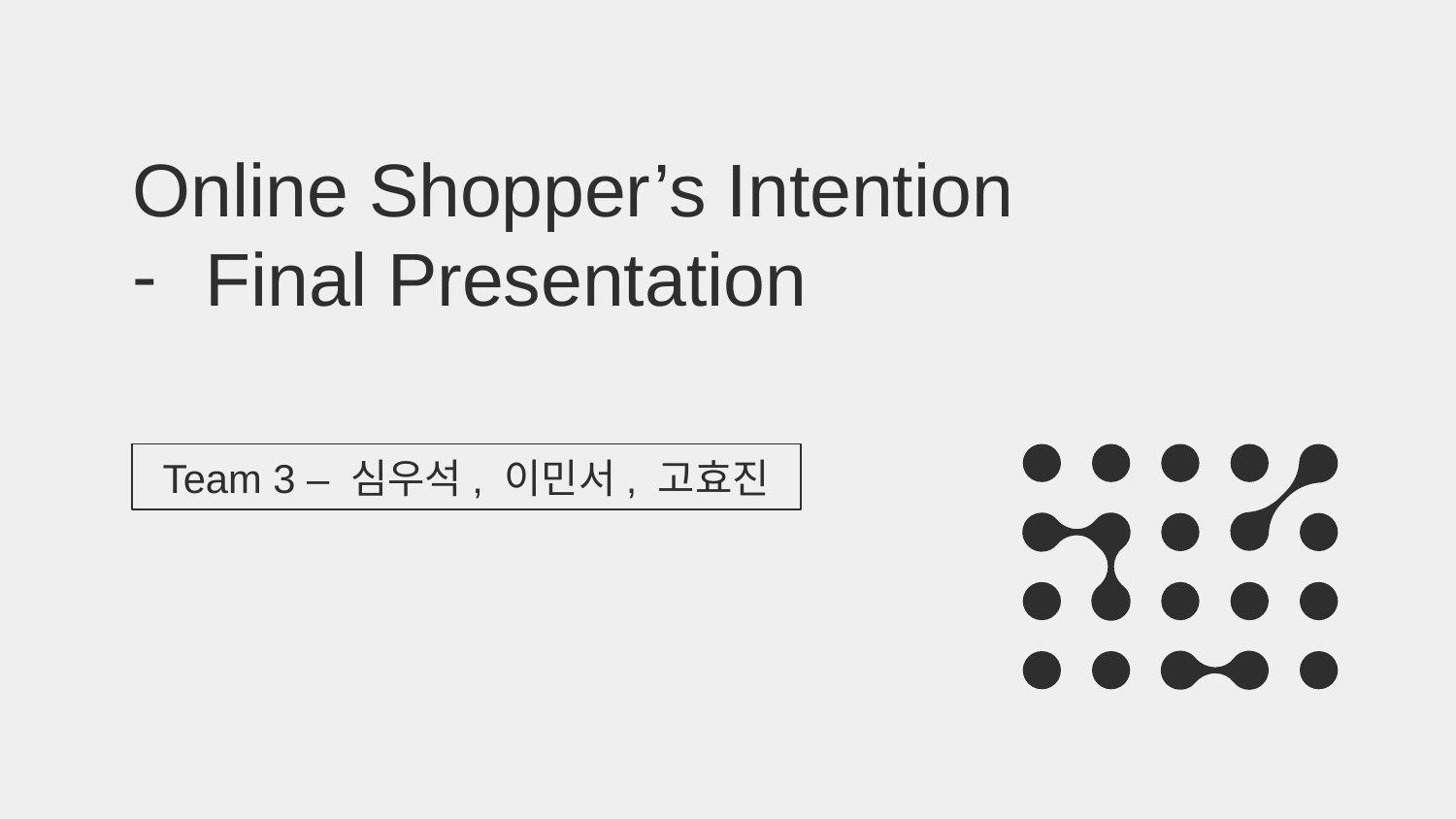

# Online Shopper’s Intention
Final Presentation
Team 3 – 심우석, 이민서, 고효진